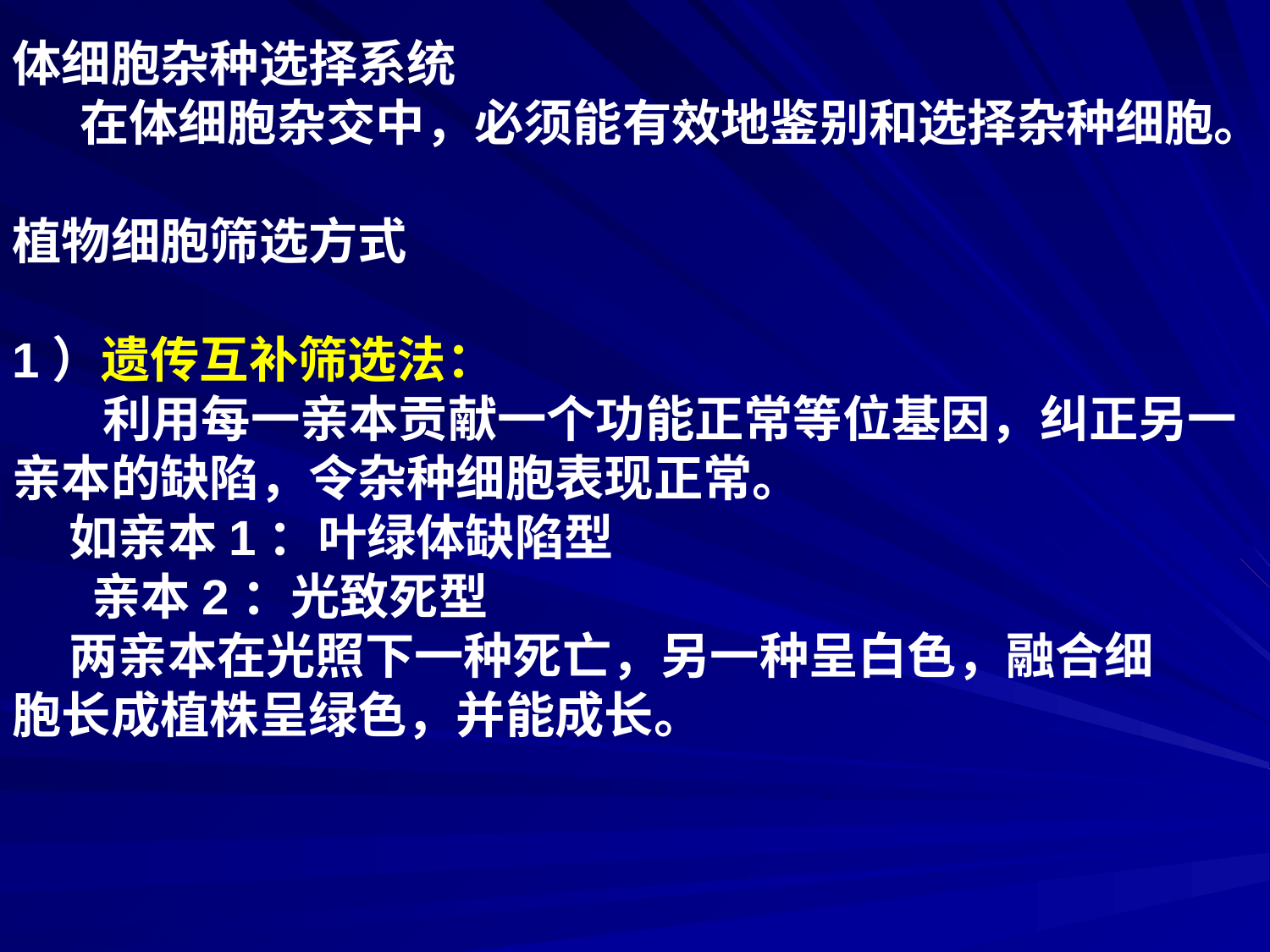

#
体细胞杂种选择系统
      在体细胞杂交中，必须能有效地鉴别和选择杂种细胞。
植物细胞筛选方式

1）遗传互补筛选法：
       利用每一亲本贡献一个功能正常等位基因，纠正另一亲本的缺陷，令杂种细胞表现正常。
    如亲本1：叶绿体缺陷型
      亲本2：光致死型
    两亲本在光照下一种死亡，另一种呈白色，融合细
胞长成植株呈绿色，并能成长。